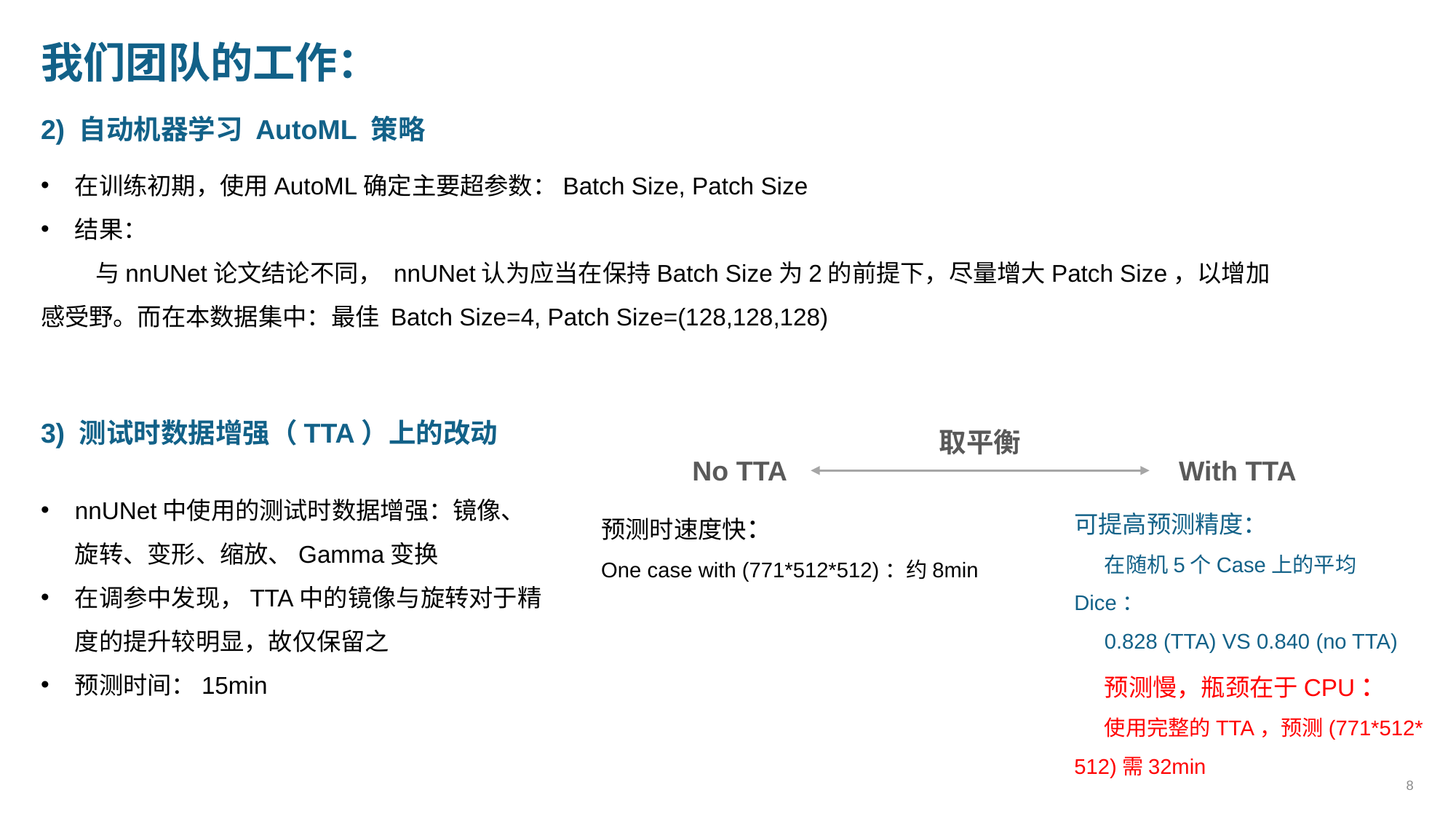

我们团队的工作：
2) 自动机器学习 AutoML 策略
在训练初期，使用AutoML确定主要超参数：Batch Size, Patch Size
结果：
与nnUNet论文结论不同， nnUNet认为应当在保持Batch Size为2的前提下，尽量增大Patch Size，以增加感受野。而在本数据集中：最佳 Batch Size=4, Patch Size=(128,128,128)
3) 测试时数据增强（TTA）上的改动
取平衡

No TTA
With TTA
预测时速度快：
One case with (771*512*512)：约8min
可提高预测精度：
在随机5个Case上的平均Dice：
0.828 (TTA) VS 0.840 (no TTA)
预测慢，瓶颈在于CPU：
使用完整的TTA，预测(771*512* 512)需32min
nnUNet中使用的测试时数据增强：镜像、旋转、变形、缩放、Gamma变换
在调参中发现，TTA中的镜像与旋转对于精度的提升较明显，故仅保留之
预测时间：15min
8